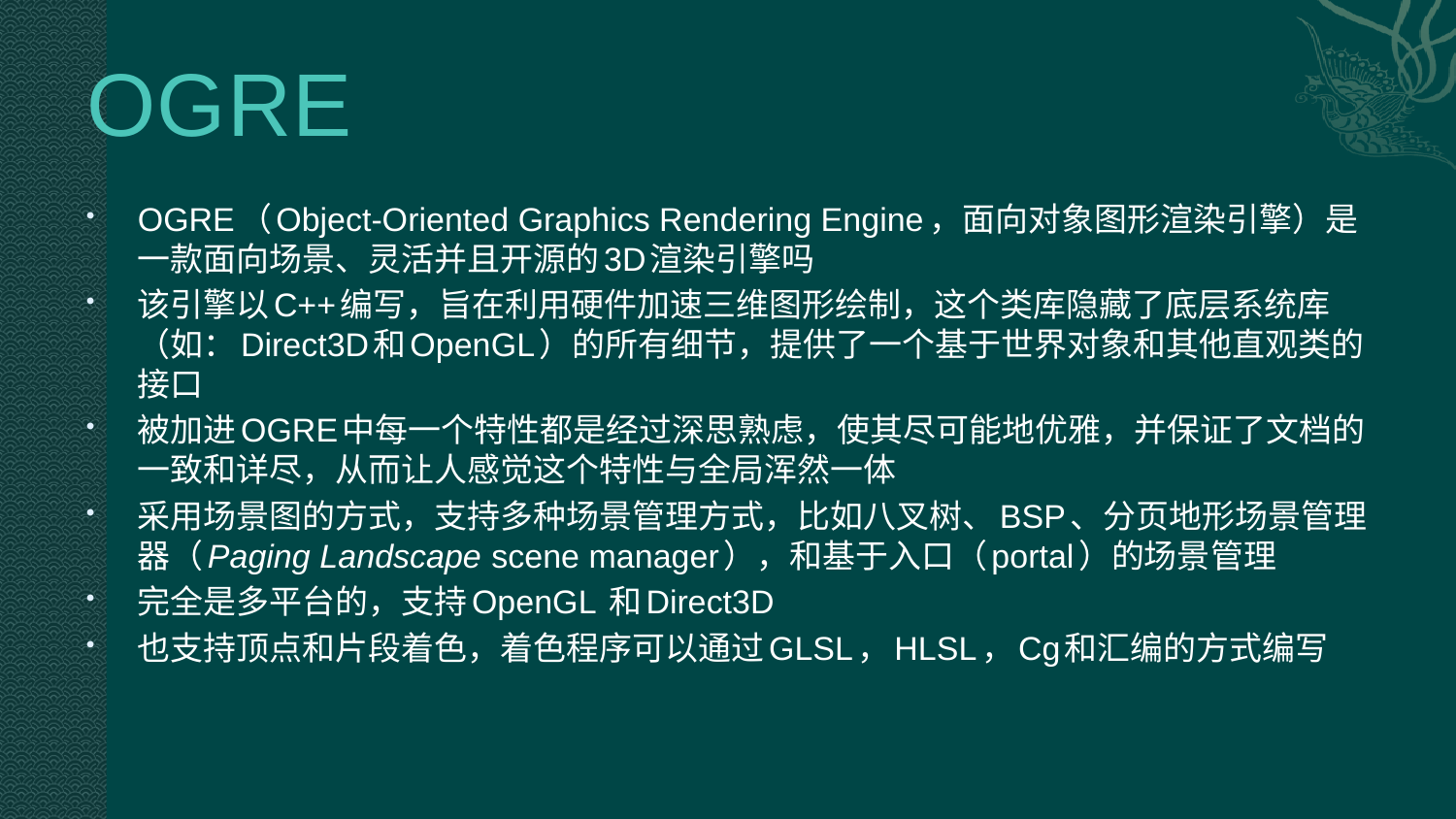

# OGRE
OGRE（Object-Oriented Graphics Rendering Engine，面向对象图形渲染引擎）是一款面向场景、灵活并且开源的3D渲染引擎吗
该引擎以C++编写，旨在利用硬件加速三维图形绘制，这个类库隐藏了底层系统库（如：Direct3D和OpenGL）的所有细节，提供了一个基于世界对象和其他直观类的接口
被加进OGRE中每一个特性都是经过深思熟虑，使其尽可能地优雅，并保证了文档的一致和详尽，从而让人感觉这个特性与全局浑然一体
采用场景图的方式，支持多种场景管理方式，比如八叉树、BSP、分页地形场景管理器（Paging Landscape scene manager），和基于入口（portal）的场景管理
完全是多平台的，支持OpenGL 和Direct3D
也支持顶点和片段着色，着色程序可以通过GLSL，HLSL，Cg和汇编的方式编写